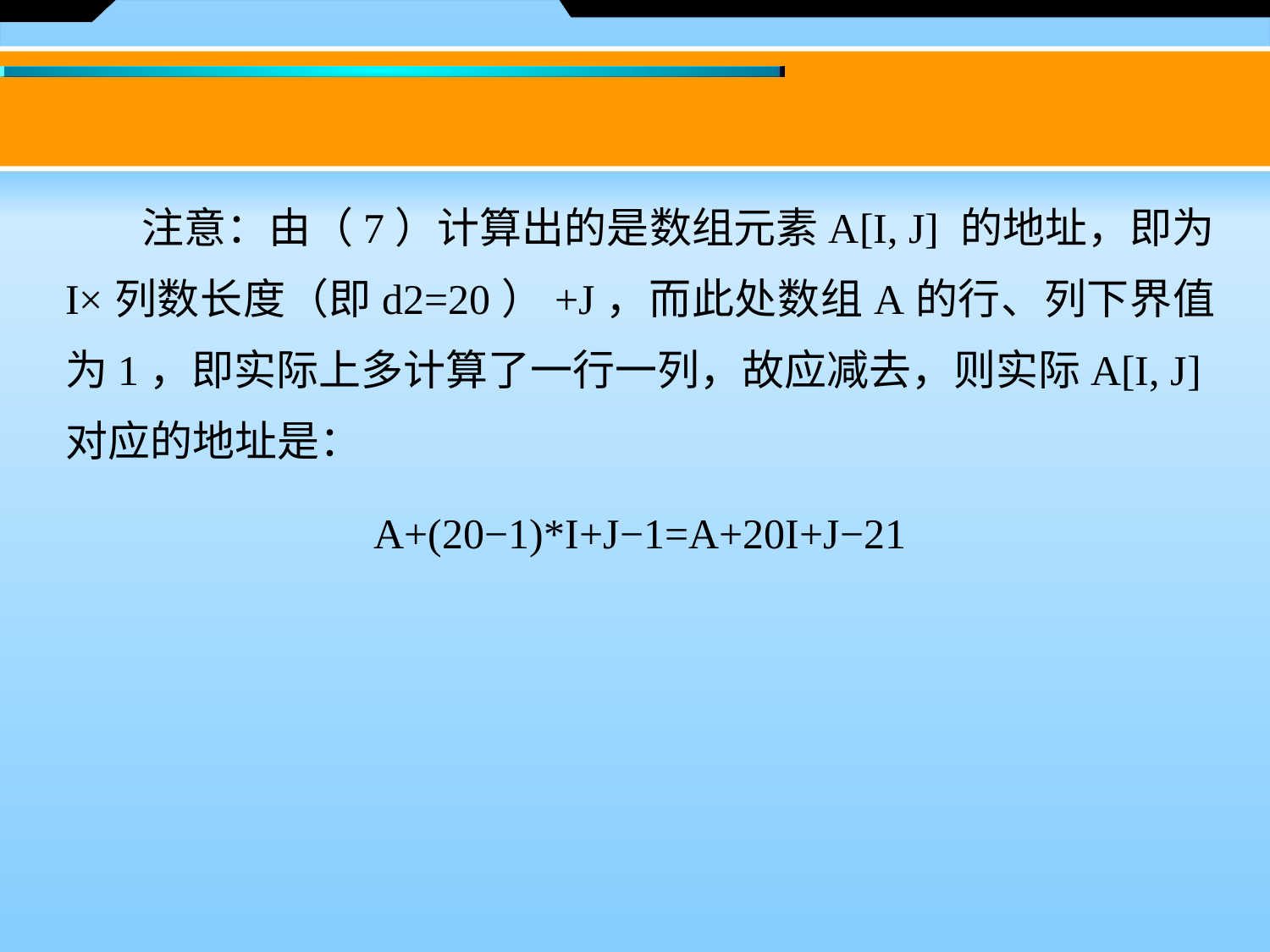

注意：由（7）计算出的是数组元素A[I, J] 的地址，即为I×列数长度（即d2=20）+J，而此处数组A的行、列下界值为1，即实际上多计算了一行一列，故应减去，则实际A[I, J] 对应的地址是：
A+(20−1)*I+J−1=A+20I+J−21